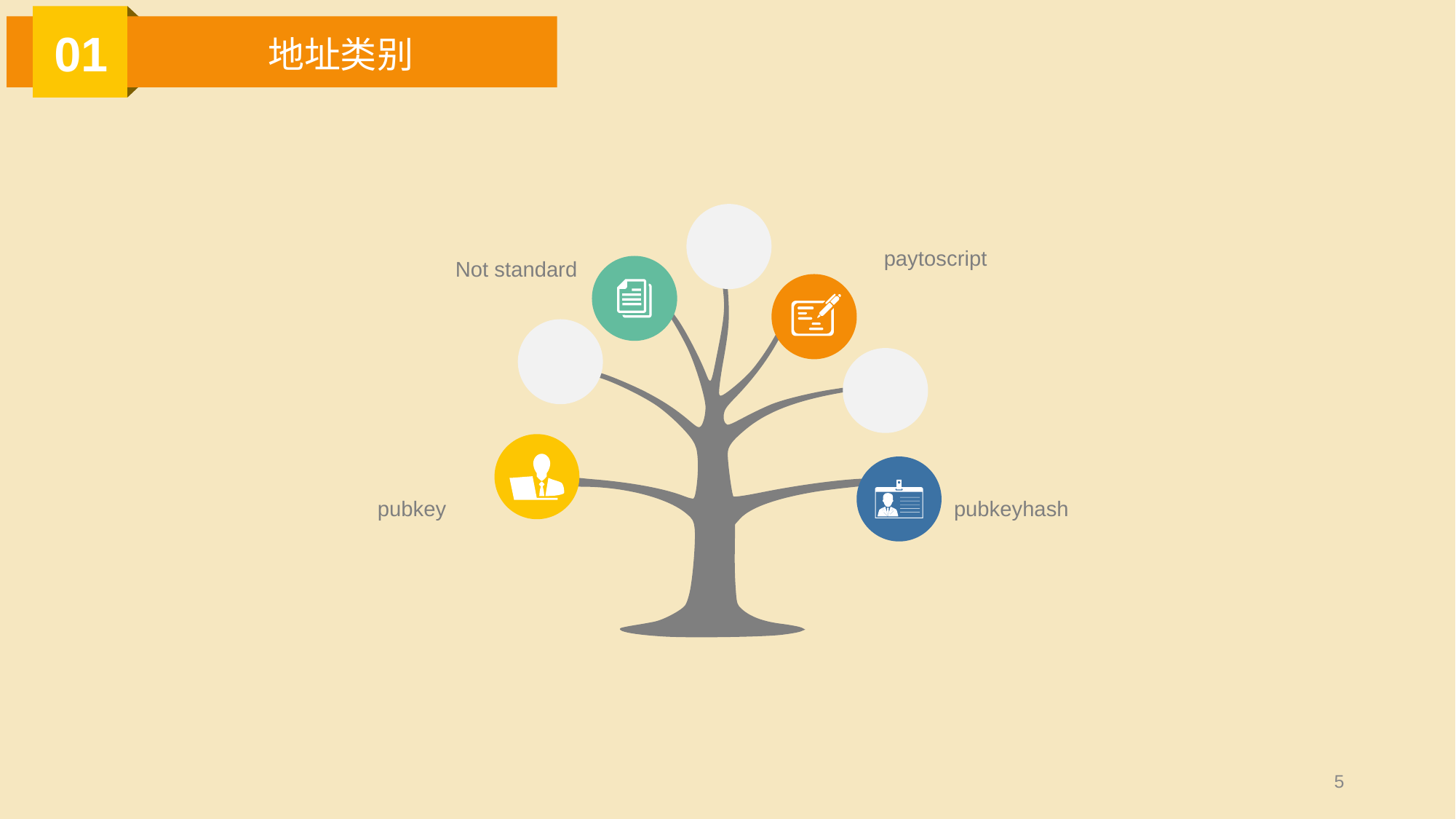

01
地址类别

paytoscript
Not standard

pubkey
pubkeyhash
5